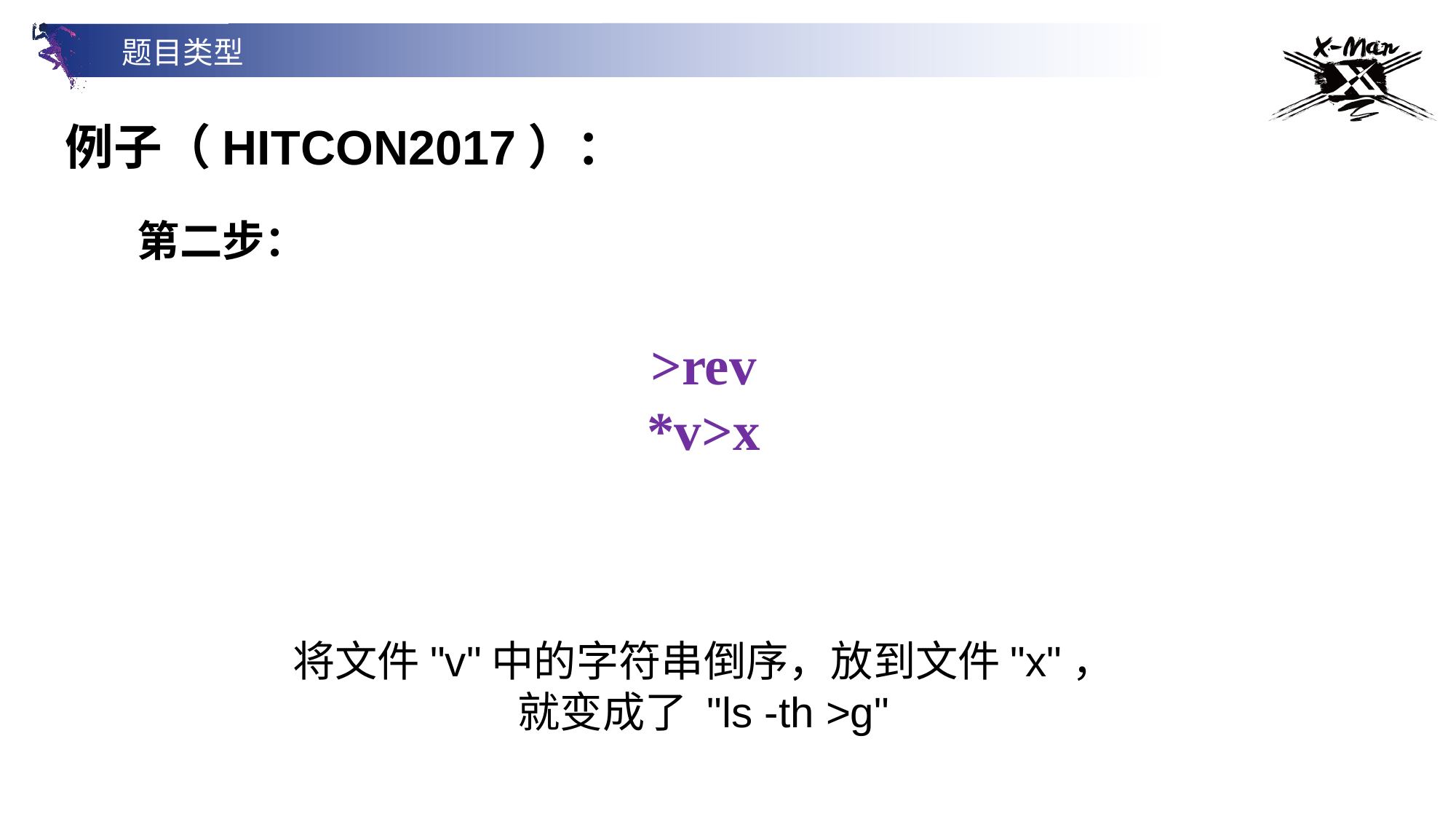

题目类型
例子（HITCON2017）：
第二步：

>rev
*v>x
将文件"v"中的字符串倒序，放到文件"x"，
就变成了 "ls -th >g"